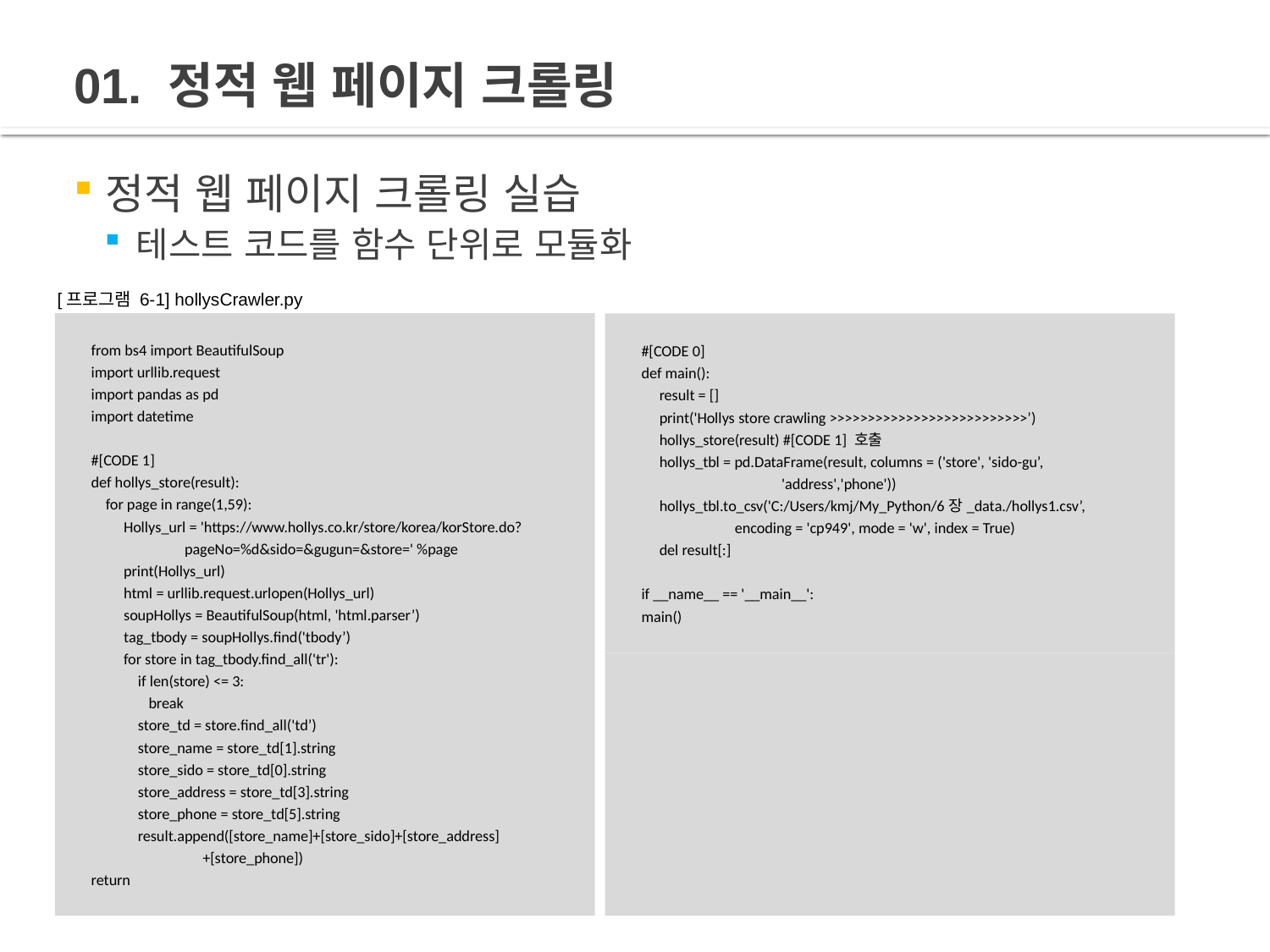

# 01. 정적 웹 페이지 크롤링
정적 웹 페이지 크롤링 실습
테스트 코드를 함수 단위로 모듈화
[프로그램 6-1] hollysCrawler.py
from bs4 import BeautifulSoup
import urllib.request
import pandas as pd
import datetime

#[CODE 1]
def hollys_store(result):
    for page in range(1,59):
         Hollys_url = 'https://www.hollys.co.kr/store/korea/korStore.do?
                          pageNo=%d&sido=&gugun=&store=' %page
         print(Hollys_url)
         html = urllib.request.urlopen(Hollys_url)
         soupHollys = BeautifulSoup(html, 'html.parser’)
         tag_tbody = soupHollys.find('tbody’)
         for store in tag_tbody.find_all('tr'):
             if len(store) <= 3:
                break
             store_td = store.find_all('td’)
             store_name = store_td[1].string
             store_sido = store_td[0].string
             store_address = store_td[3].string
             store_phone = store_td[5].string
             result.append([store_name]+[store_sido]+[store_address]
                               +[store_phone])
return
#[CODE 0]
def main():
     result = []
     print('Hollys store crawling >>>>>>>>>>>>>>>>>>>>>>>>>>’)
     hollys_store(result) #[CODE 1] 호출
     hollys_tbl = pd.DataFrame(result, columns = ('store', 'sido-gu’,
                                       'address','phone'))
     hollys_tbl.to_csv('C:/Users/kmj/My_Python/6장_data./hollys1.csv’,
                          encoding = 'cp949', mode = 'w', index = True)
     del result[:]

if __name__ == '__main__':
main()